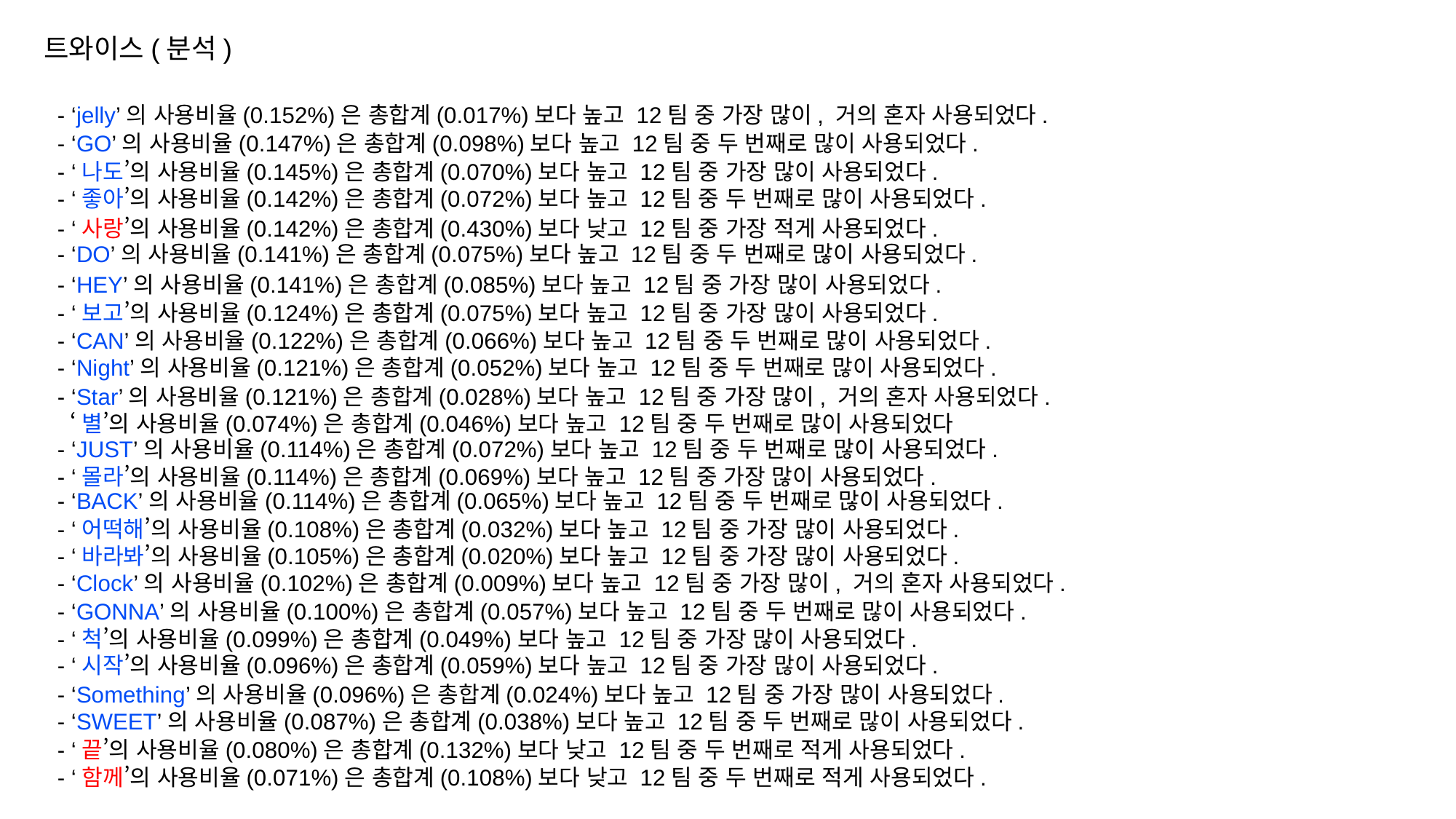

트와이스(분석)
- ‘jelly’의 사용비율(0.152%)은 총합계(0.017%)보다 높고 12팀 중 가장 많이, 거의 혼자 사용되었다.
- ‘GO’의 사용비율(0.147%)은 총합계(0.098%)보다 높고 12팀 중 두 번째로 많이 사용되었다.
- ‘나도’의 사용비율(0.145%)은 총합계(0.070%)보다 높고 12팀 중 가장 많이 사용되었다.
- ‘좋아’의 사용비율(0.142%)은 총합계(0.072%)보다 높고 12팀 중 두 번째로 많이 사용되었다.
- ‘사랑’의 사용비율(0.142%)은 총합계(0.430%)보다 낮고 12팀 중 가장 적게 사용되었다.
- ‘DO’의 사용비율(0.141%)은 총합계(0.075%)보다 높고 12팀 중 두 번째로 많이 사용되었다.
- ‘HEY’의 사용비율(0.141%)은 총합계(0.085%)보다 높고 12팀 중 가장 많이 사용되었다.
- ‘보고’의 사용비율(0.124%)은 총합계(0.075%)보다 높고 12팀 중 가장 많이 사용되었다.
- ‘CAN’의 사용비율(0.122%)은 총합계(0.066%)보다 높고 12팀 중 두 번째로 많이 사용되었다.
- ‘Night’의 사용비율(0.121%)은 총합계(0.052%)보다 높고 12팀 중 두 번째로 많이 사용되었다.
- ‘Star’의 사용비율(0.121%)은 총합계(0.028%)보다 높고 12팀 중 가장 많이, 거의 혼자 사용되었다.
  ‘별’의 사용비율(0.074%)은 총합계(0.046%)보다 높고 12팀 중 두 번째로 많이 사용되었다
- ‘JUST’의 사용비율(0.114%)은 총합계(0.072%)보다 높고 12팀 중 두 번째로 많이 사용되었다.
- ‘몰라’의 사용비율(0.114%)은 총합계(0.069%)보다 높고 12팀 중 가장 많이 사용되었다.
- ‘BACK’의 사용비율(0.114%)은 총합계(0.065%)보다 높고 12팀 중 두 번째로 많이 사용되었다.
- ‘어떡해’의 사용비율(0.108%)은 총합계(0.032%)보다 높고 12팀 중 가장 많이 사용되었다.
- ‘바라봐’의 사용비율(0.105%)은 총합계(0.020%)보다 높고 12팀 중 가장 많이 사용되었다.
- ‘Clock’의 사용비율(0.102%)은 총합계(0.009%)보다 높고 12팀 중 가장 많이, 거의 혼자 사용되었다.
- ‘GONNA’의 사용비율(0.100%)은 총합계(0.057%)보다 높고 12팀 중 두 번째로 많이 사용되었다.
- ‘척’의 사용비율(0.099%)은 총합계(0.049%)보다 높고 12팀 중 가장 많이 사용되었다.
- ‘시작’의 사용비율(0.096%)은 총합계(0.059%)보다 높고 12팀 중 가장 많이 사용되었다.
- ‘Something’의 사용비율(0.096%)은 총합계(0.024%)보다 높고 12팀 중 가장 많이 사용되었다.
- ‘SWEET’의 사용비율(0.087%)은 총합계(0.038%)보다 높고 12팀 중 두 번째로 많이 사용되었다.
- ‘끝’의 사용비율(0.080%)은 총합계(0.132%)보다 낮고 12팀 중 두 번째로 적게 사용되었다.
- ‘함께’의 사용비율(0.071%)은 총합계(0.108%)보다 낮고 12팀 중 두 번째로 적게 사용되었다.